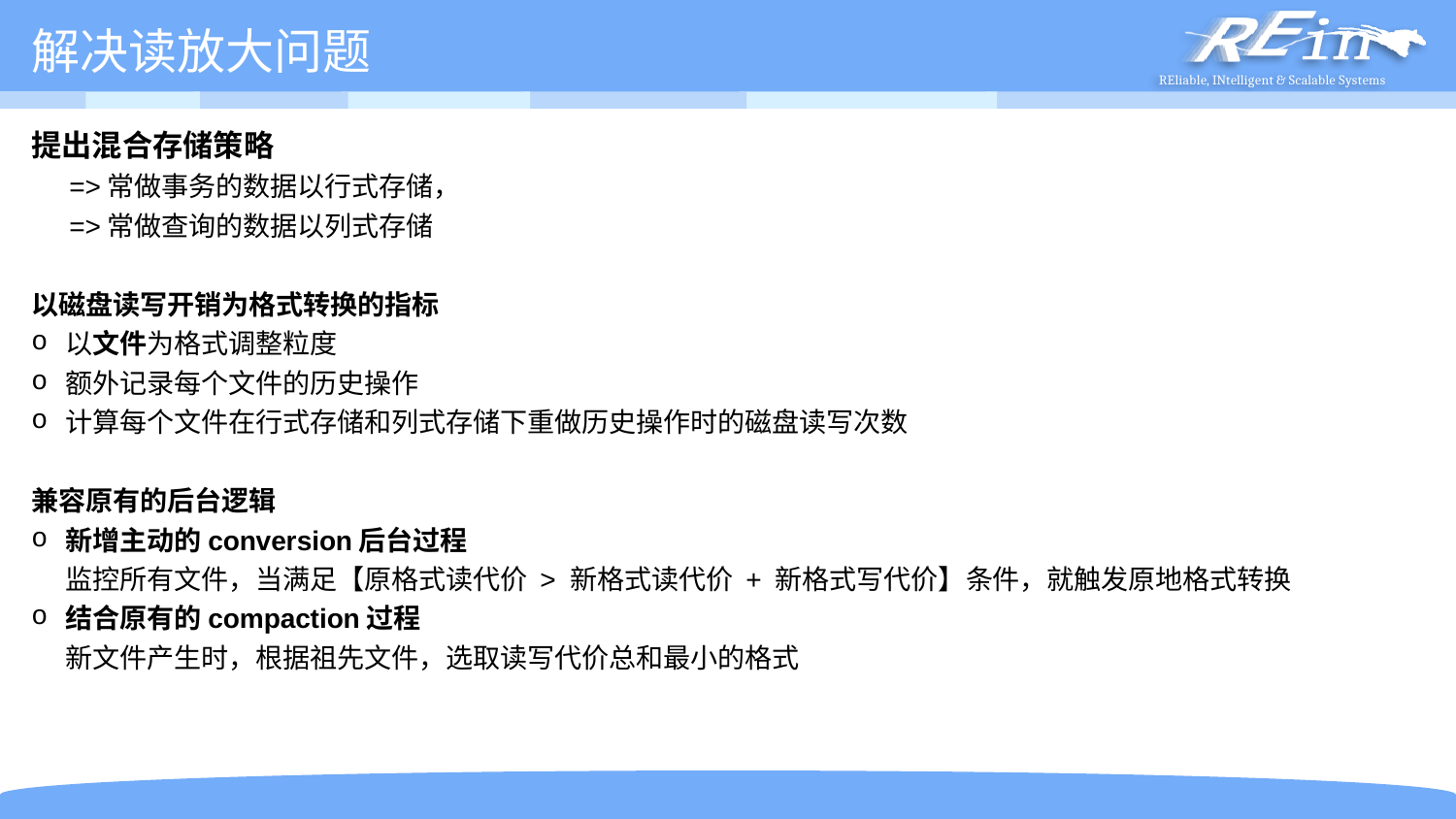

# 解决读放大问题
提出混合存储策略
     =>常做事务的数据以行式存储，
     =>常做查询的数据以列式存储

以磁盘读写开销为格式转换的指标
以文件为格式调整粒度
额外记录每个文件的历史操作
计算每个文件在行式存储和列式存储下重做历史操作时的磁盘读写次数

兼容原有的后台逻辑
新增主动的conversion后台过程
监控所有文件，当满足【原格式读代价 > 新格式读代价 + 新格式写代价】条件，就触发原地格式转换
结合原有的compaction过程
新文件产生时，根据祖先文件，选取读写代价总和最小的格式